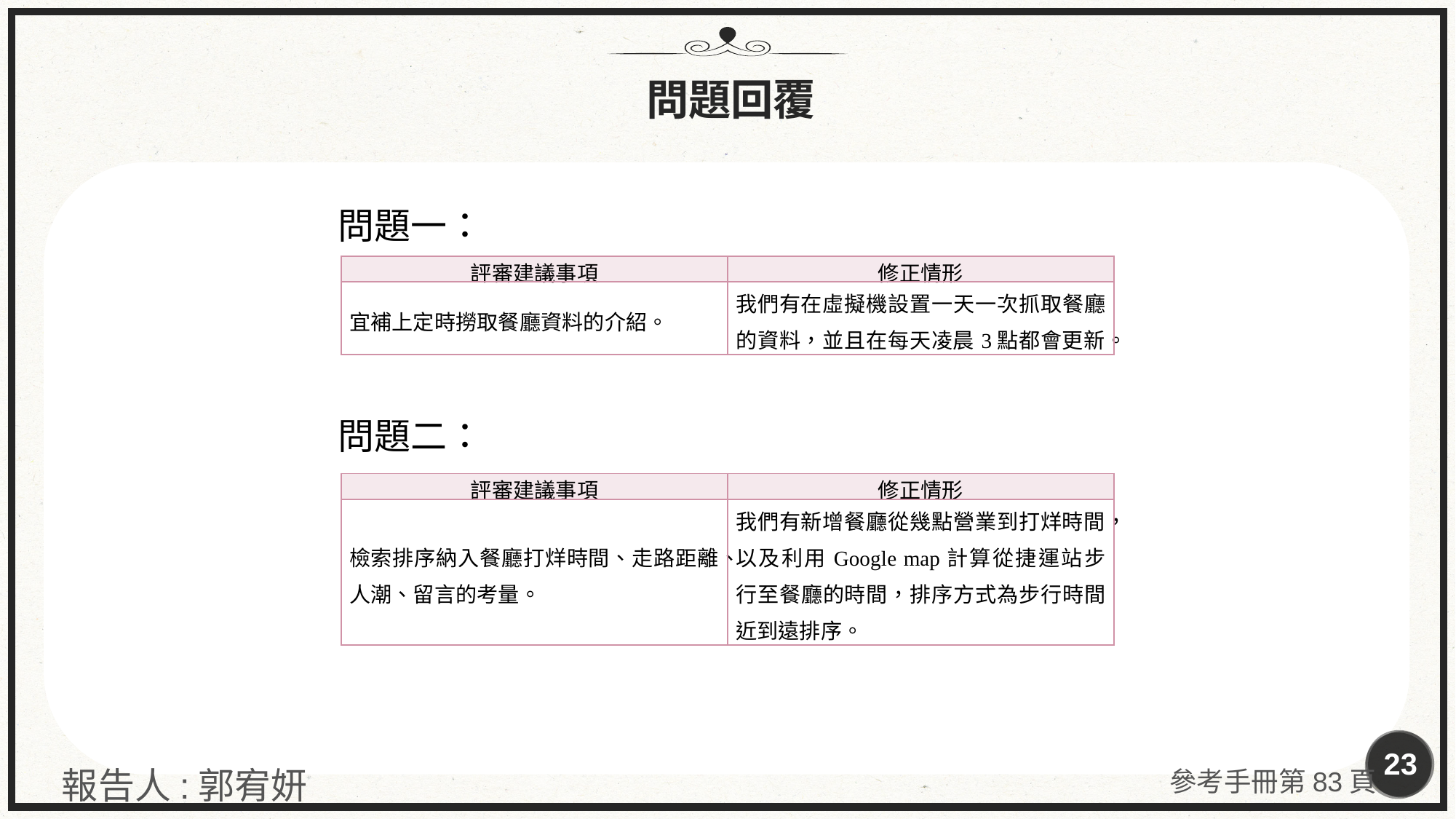

問題回覆

問題一：
| 評審建議事項 | 修正情形 |
| --- | --- |
| 宜補上定時撈取餐廳資料的介紹。 | 我們有在虛擬機設置一天一次抓取餐廳的資料，並且在每天凌晨3點都會更新。 |
問題二：
| 評審建議事項 | 修正情形 |
| --- | --- |
| 檢索排序納入餐廳打烊時間、走路距離、人潮、留言的考量。 | 我們有新增餐廳從幾點營業到打烊時間，以及利用Google map計算從捷運站步行至餐廳的時間，排序方式為步行時間近到遠排序。 |

23
報告人:郭宥妍
參考手冊第83頁